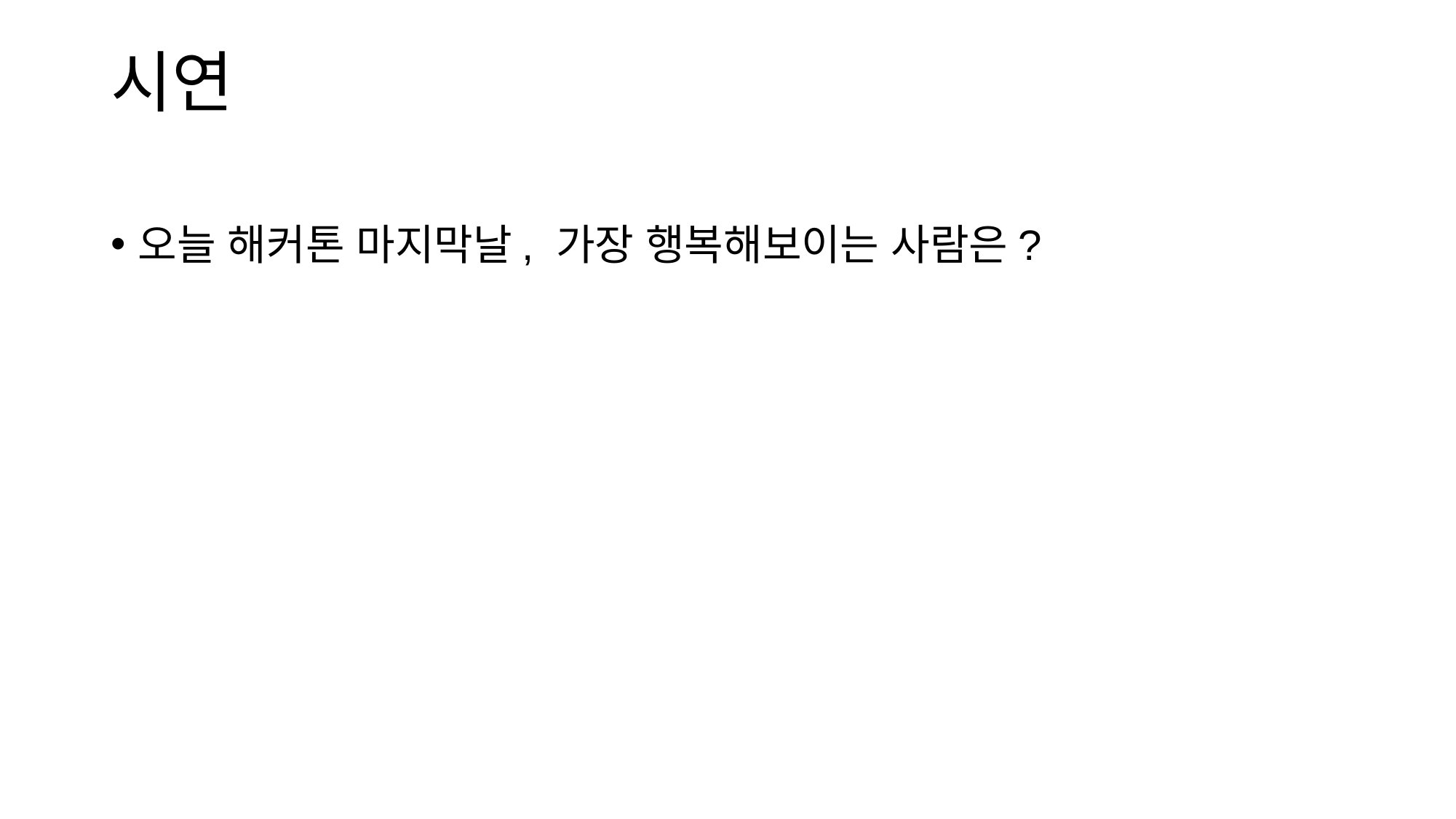

# 시연
오늘 해커톤 마지막날, 가장 행복해보이는 사람은?